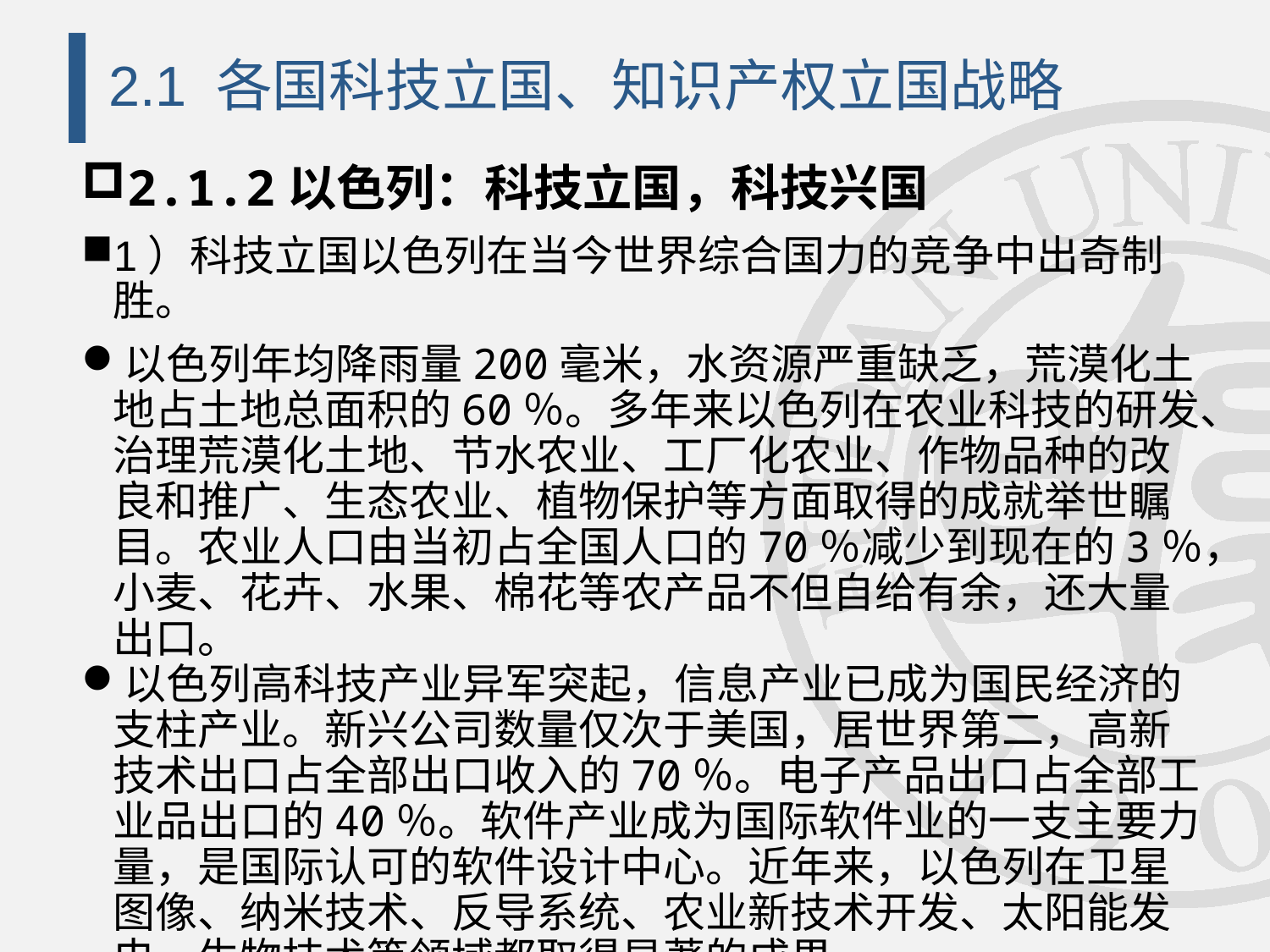

# 2.1 各国科技立国、知识产权立国战略
2.1.2以色列：科技立国，科技兴国
1）科技立国以色列在当今世界综合国力的竞争中出奇制胜。
以色列年均降雨量200毫米，水资源严重缺乏，荒漠化土地占土地总面积的60％。多年来以色列在农业科技的研发、治理荒漠化土地、节水农业、工厂化农业、作物品种的改良和推广、生态农业、植物保护等方面取得的成就举世瞩目。农业人口由当初占全国人口的70％减少到现在的3％，小麦、花卉、水果、棉花等农产品不但自给有余，还大量出口。
以色列高科技产业异军突起，信息产业已成为国民经济的支柱产业。新兴公司数量仅次于美国，居世界第二，高新技术出口占全部出口收入的70％。电子产品出口占全部工业品出口的40％。软件产业成为国际软件业的一支主要力量，是国际认可的软件设计中心。近年来，以色列在卫星图像、纳米技术、反导系统、农业新技术开发、太阳能发电、生物技术等领域都取得显著的成果。